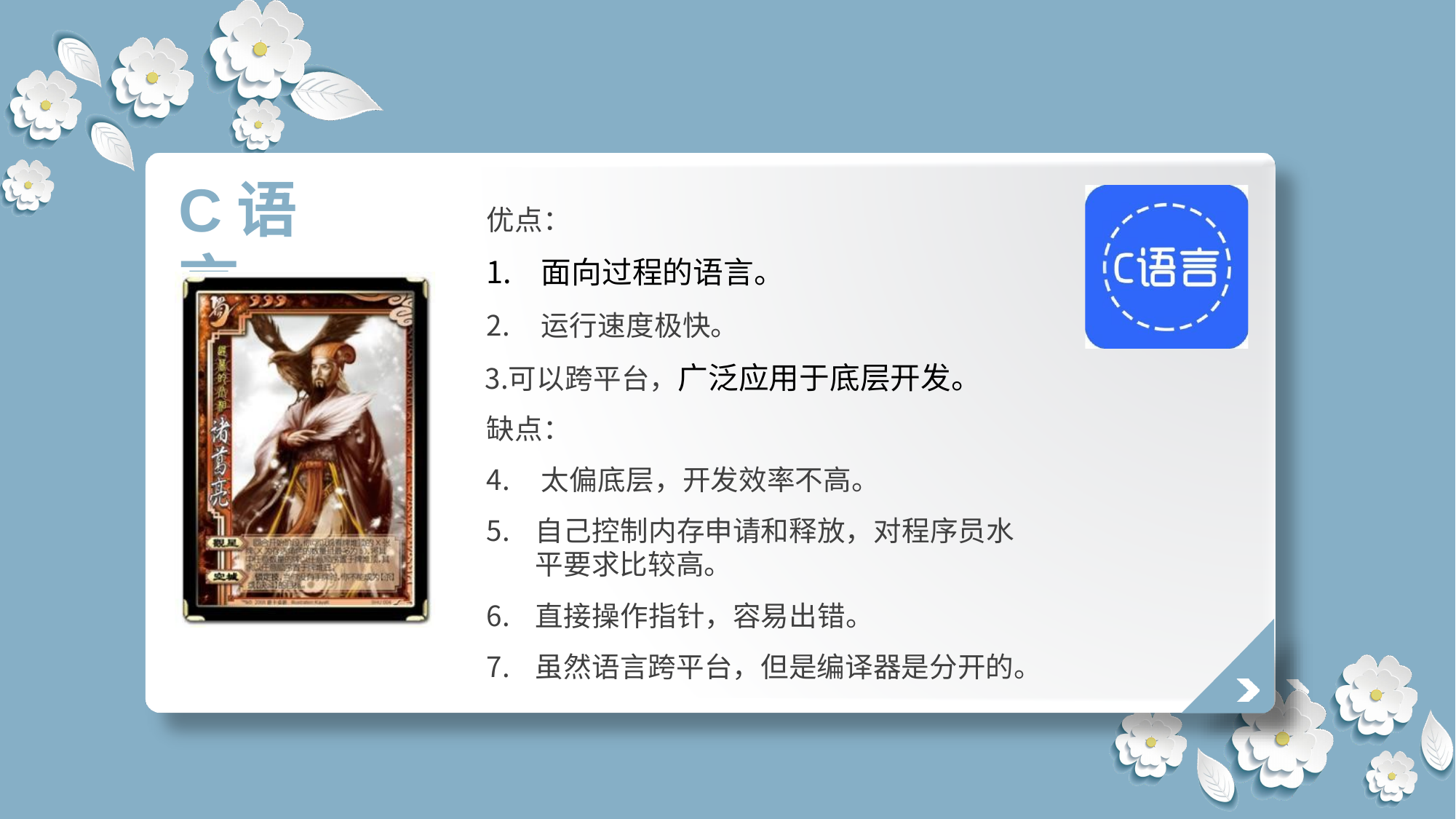

# C语言

优点：
面向过程的语言。
运行速度极快。
可以跨平台，广泛应用于底层开发。 缺点：
太偏底层，开发效率不高。
自己控制内存申请和释放，对程序员水平要求比较高。
直接操作指针，容易出错。
虽然语言跨平台，但是编译器是分开的。